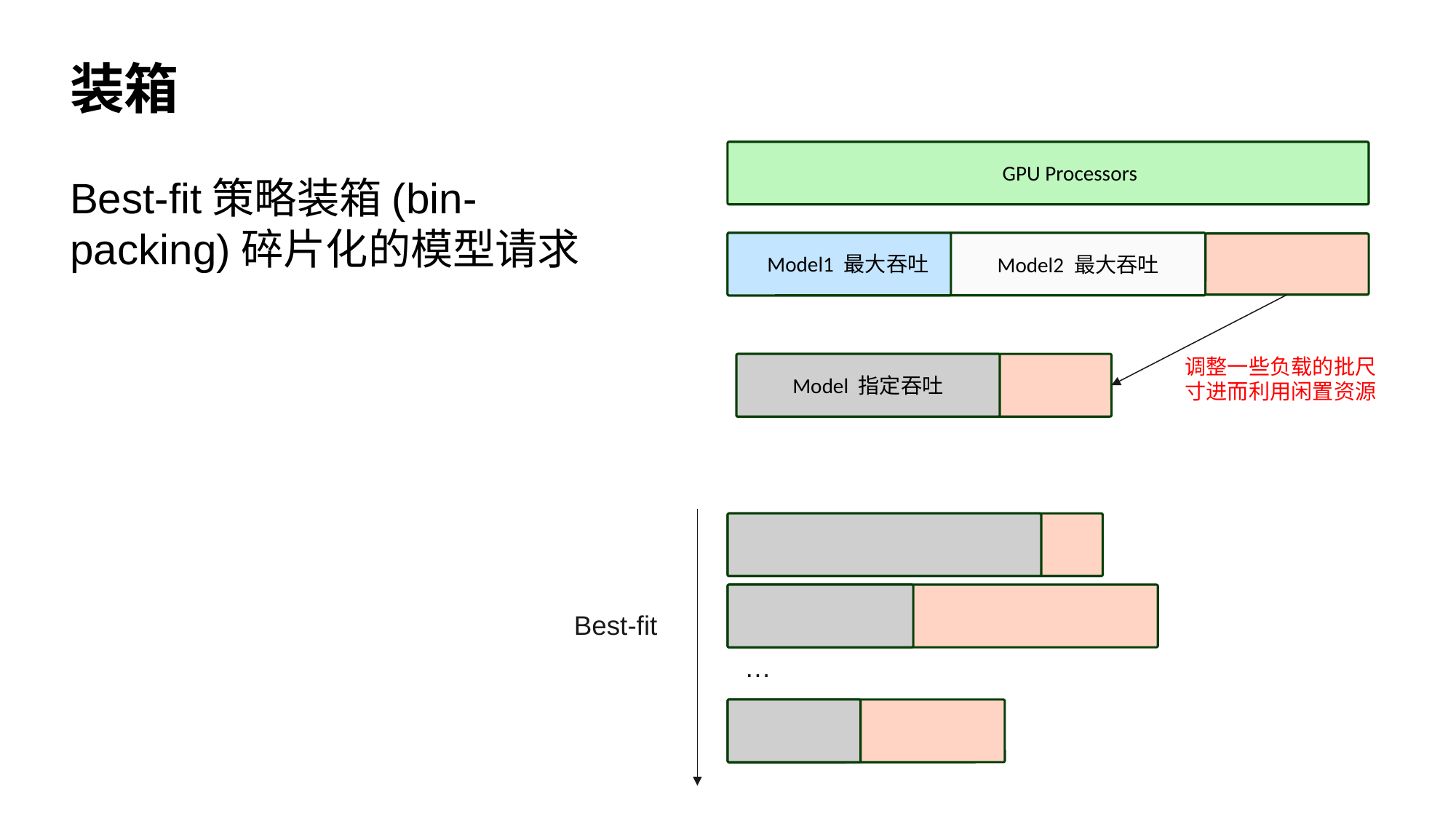

# 装箱

GPU Processors

Model1 最大吞吐
Model2 最大吞吐
Best-fit策略装箱(bin-packing)碎片化的模型请求

调整一些负载的批尺寸进而利用闲置资源

Model 指定吞吐

Best-fit
…